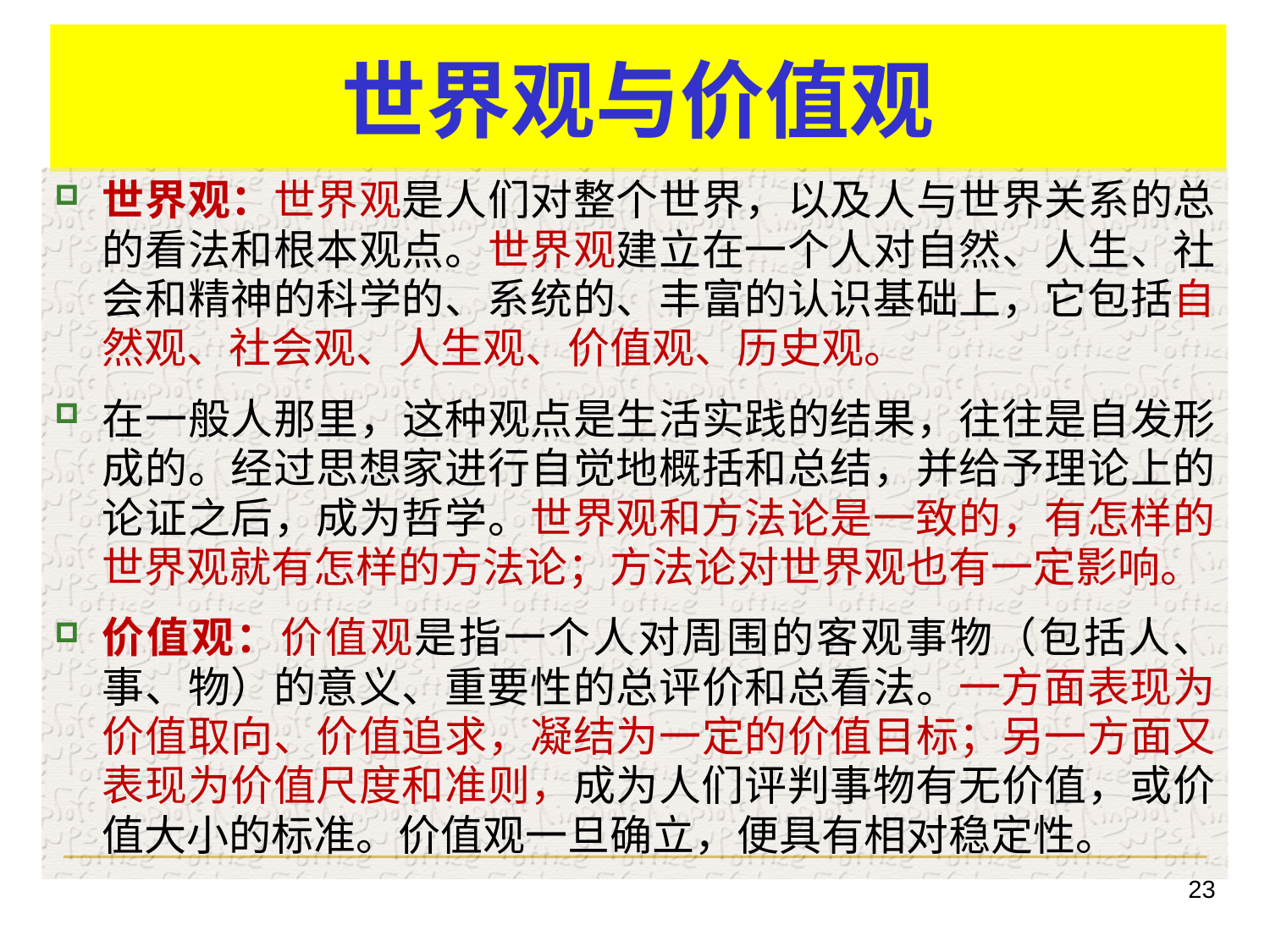

世界观与价值观
世界观：世界观是人们对整个世界，以及人与世界关系的总的看法和根本观点。世界观建立在一个人对自然、人生、社会和精神的科学的、系统的、丰富的认识基础上，它包括自然观、社会观、人生观、价值观、历史观。
在一般人那里，这种观点是生活实践的结果，往往是自发形成的。经过思想家进行自觉地概括和总结，并给予理论上的论证之后，成为哲学。世界观和方法论是一致的，有怎样的世界观就有怎样的方法论；方法论对世界观也有一定影响。
价值观：价值观是指一个人对周围的客观事物（包括人、事、物）的意义、重要性的总评价和总看法。一方面表现为价值取向、价值追求，凝结为一定的价值目标；另一方面又表现为价值尺度和准则，成为人们评判事物有无价值，或价值大小的标准。价值观一旦确立，便具有相对稳定性。
23